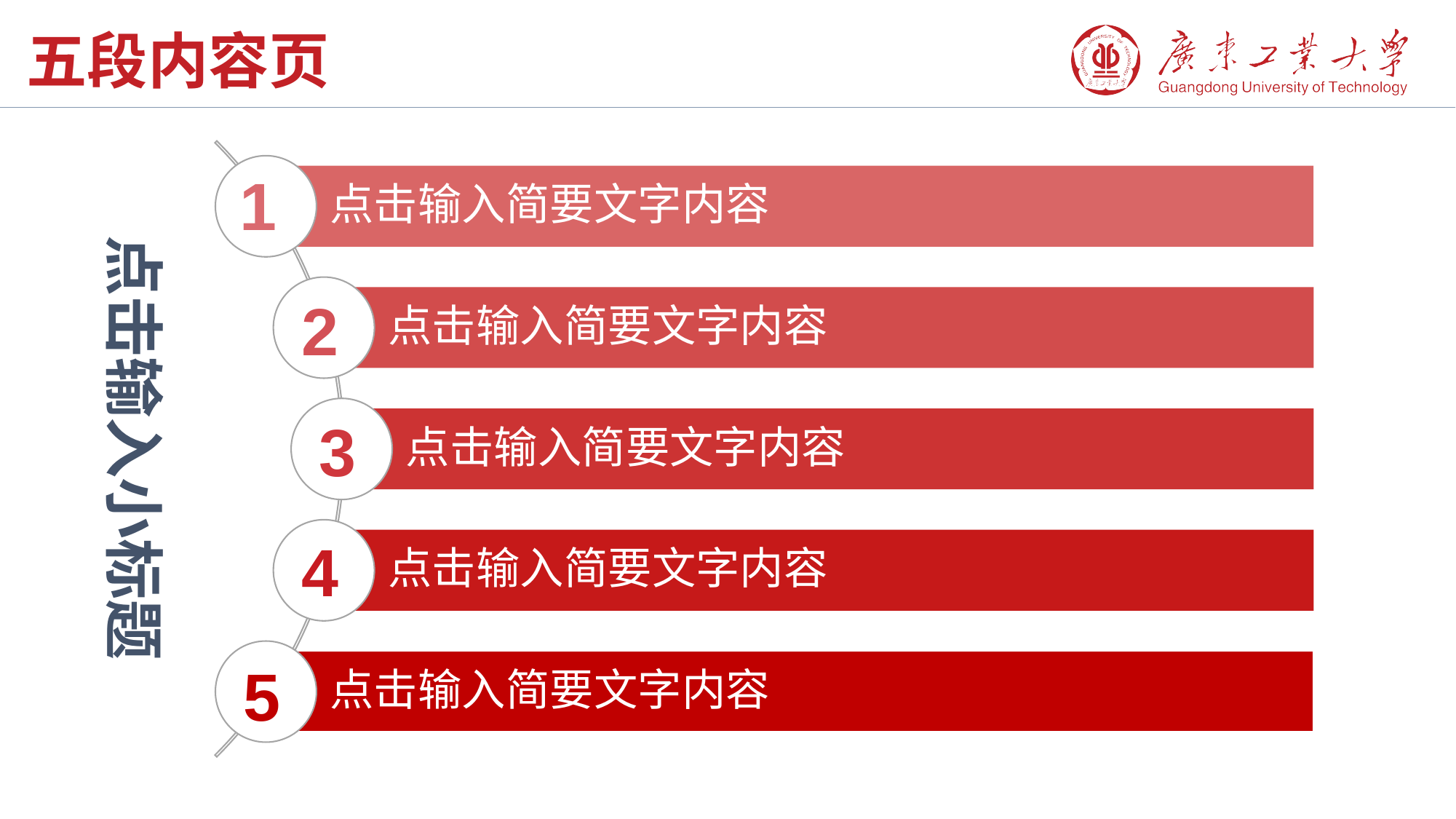

五段内容页
点击输入简要文字内容
点击输入简要文字内容
点击输入简要文字内容
点击输入简要文字内容
点击输入简要文字内容
1
点击输入小标题
2
3
4
5